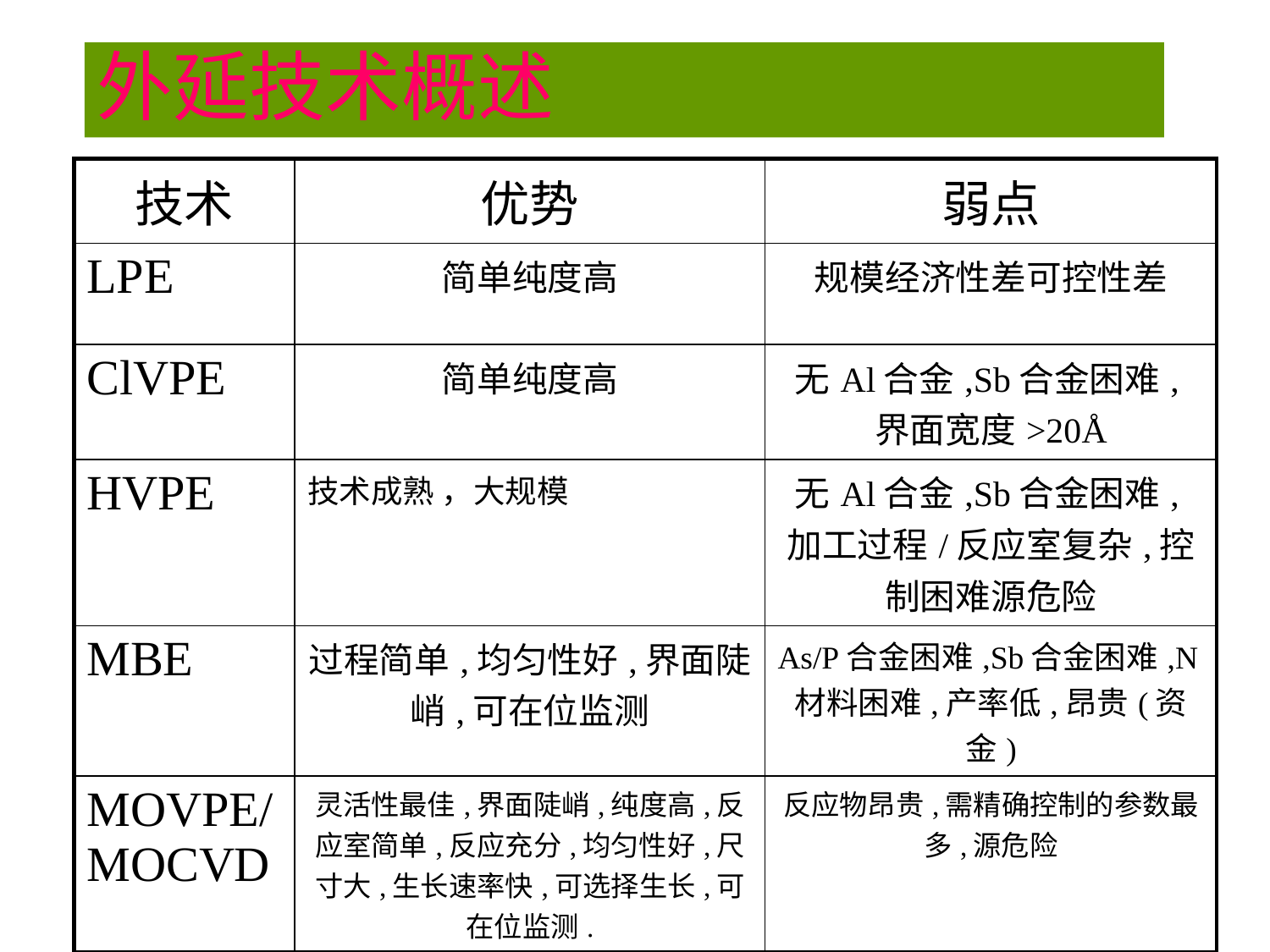

# 外延技术概述
| 技术 | 优势 | 弱点 |
| --- | --- | --- |
| LPE | 简单纯度高 | 规模经济性差可控性差 |
| ClVPE | 简单纯度高 | 无Al合金,Sb合金困难,界面宽度>20Å |
| HVPE | 技术成熟 ，大规模 | 无Al合金,Sb合金困难,加工过程/反应室复杂,控制困难源危险 |
| MBE | 过程简单,均匀性好,界面陡峭,可在位监测 | As/P合金困难,Sb合金困难,N材料困难,产率低,昂贵(资金) |
| MOVPE/MOCVD | 灵活性最佳,界面陡峭,纯度高,反应室简单,反应充分,均匀性好,尺寸大,生长速率快,可选择生长,可在位监测. | 反应物昂贵,需精确控制的参数最多,源危险 |
| CBE | 均匀性好,界面陡峭,可直接控制流量,可在位监测,选择生长 | 反应物昂贵,需精确控制的参数最多,源危险 |
42